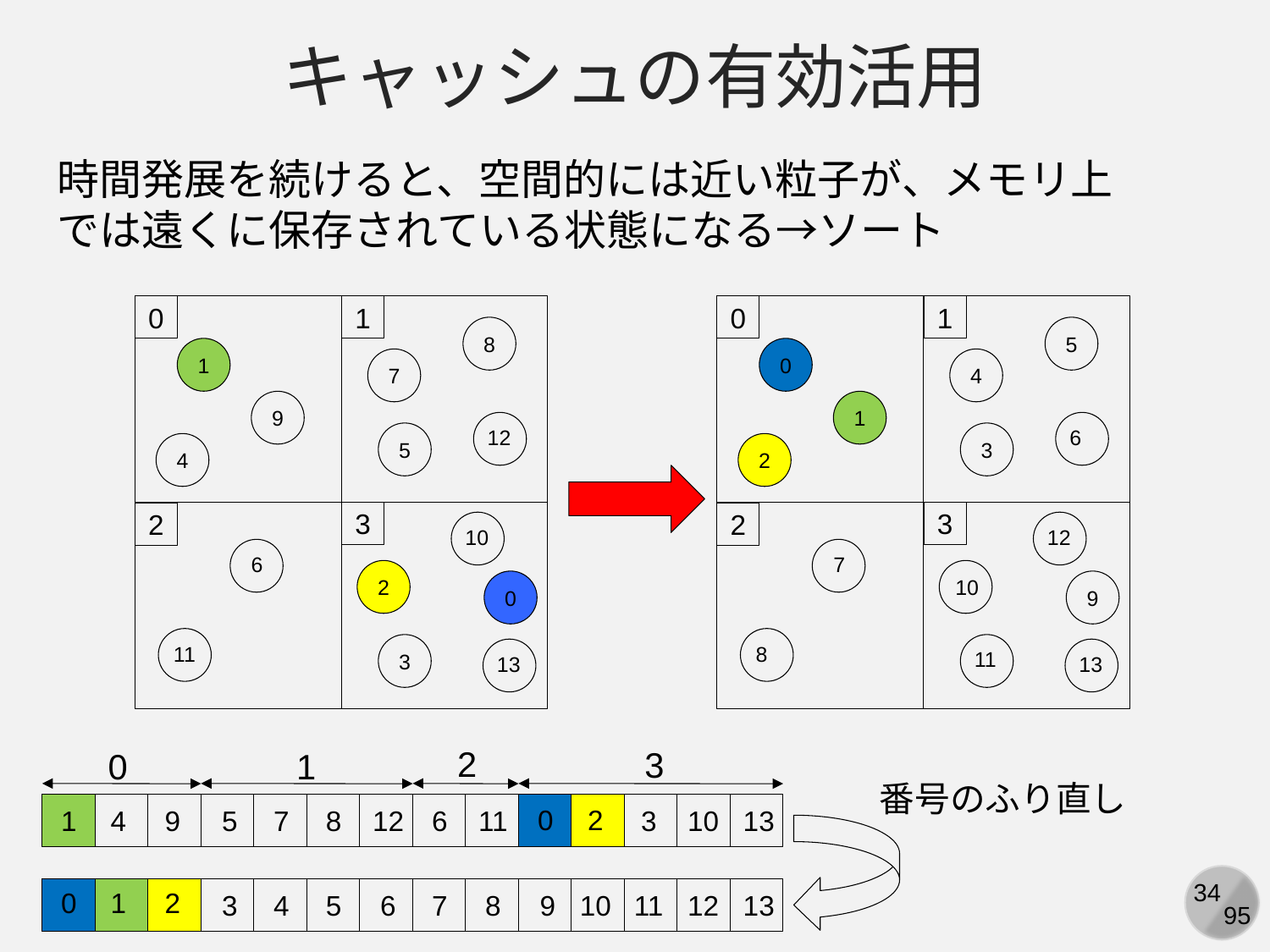

キャッシュの有効活用
時間発展を続けると、空間的には近い粒子が、メモリ上では遠くに保存されている状態になる→ソート

0
1
8
1
7
9

12
5
4
3
2

10

6
2
0

11
3

13

0
1
5
0
4
1

6
3
2
3
2

12

7

10
9

8

11
13

2
3
0
1
番号のふり直し

0
2
1
4
9
5
7
8
12
6
11
3
10
13

0
1
2
3
4
5
6
7
8
9
10
11
12
13